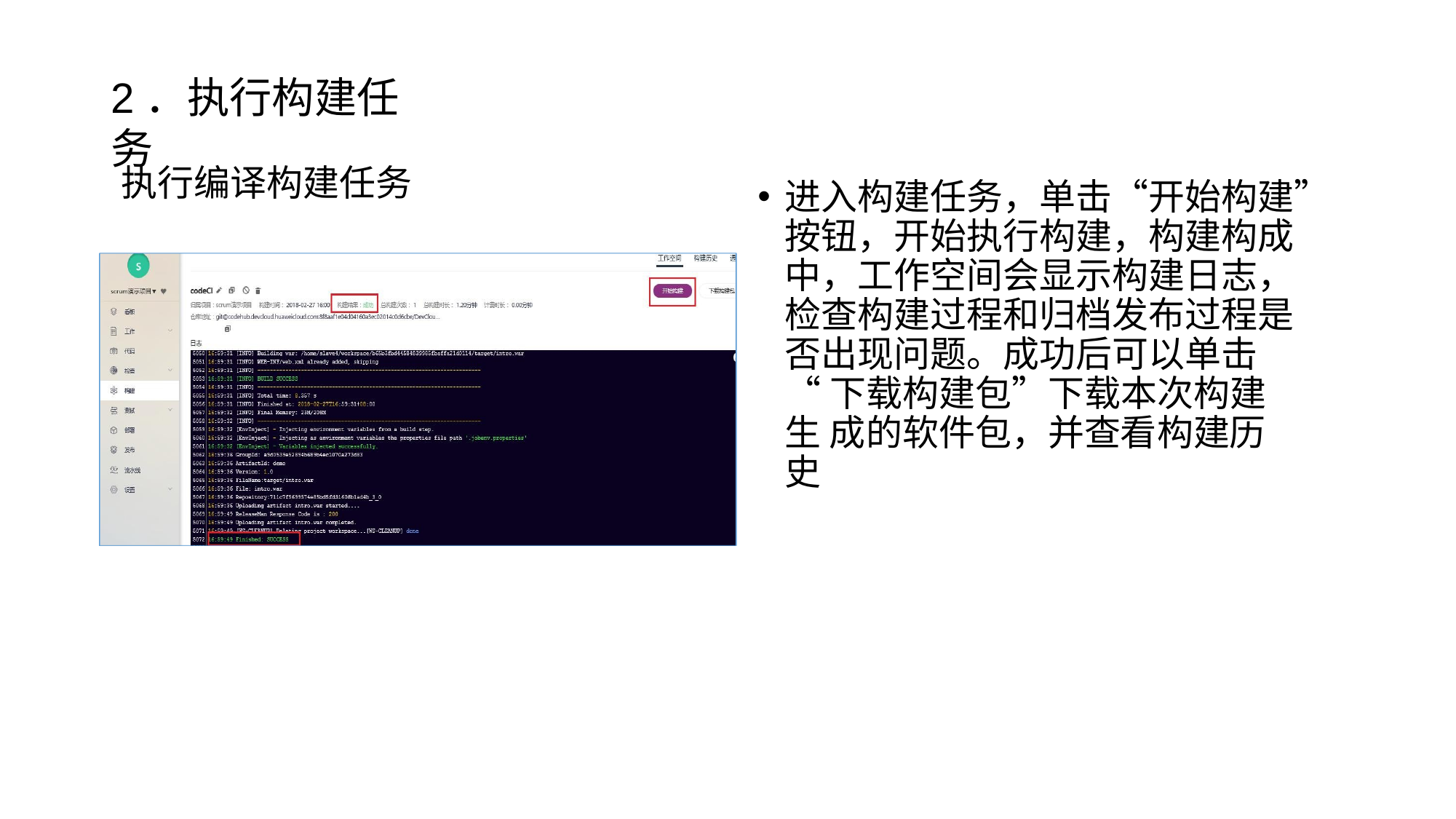

# 2．执行构建任务
执行编译构建任务
进入构建任务，单击“开始构建” 按钮，开始执行构建，构建构成 中，工作空间会显示构建日志，  检查构建过程和归档发布过程是 否出现问题。成功后可以单击
“下载构建包”下载本次构建生 成的软件包，并查看构建历史